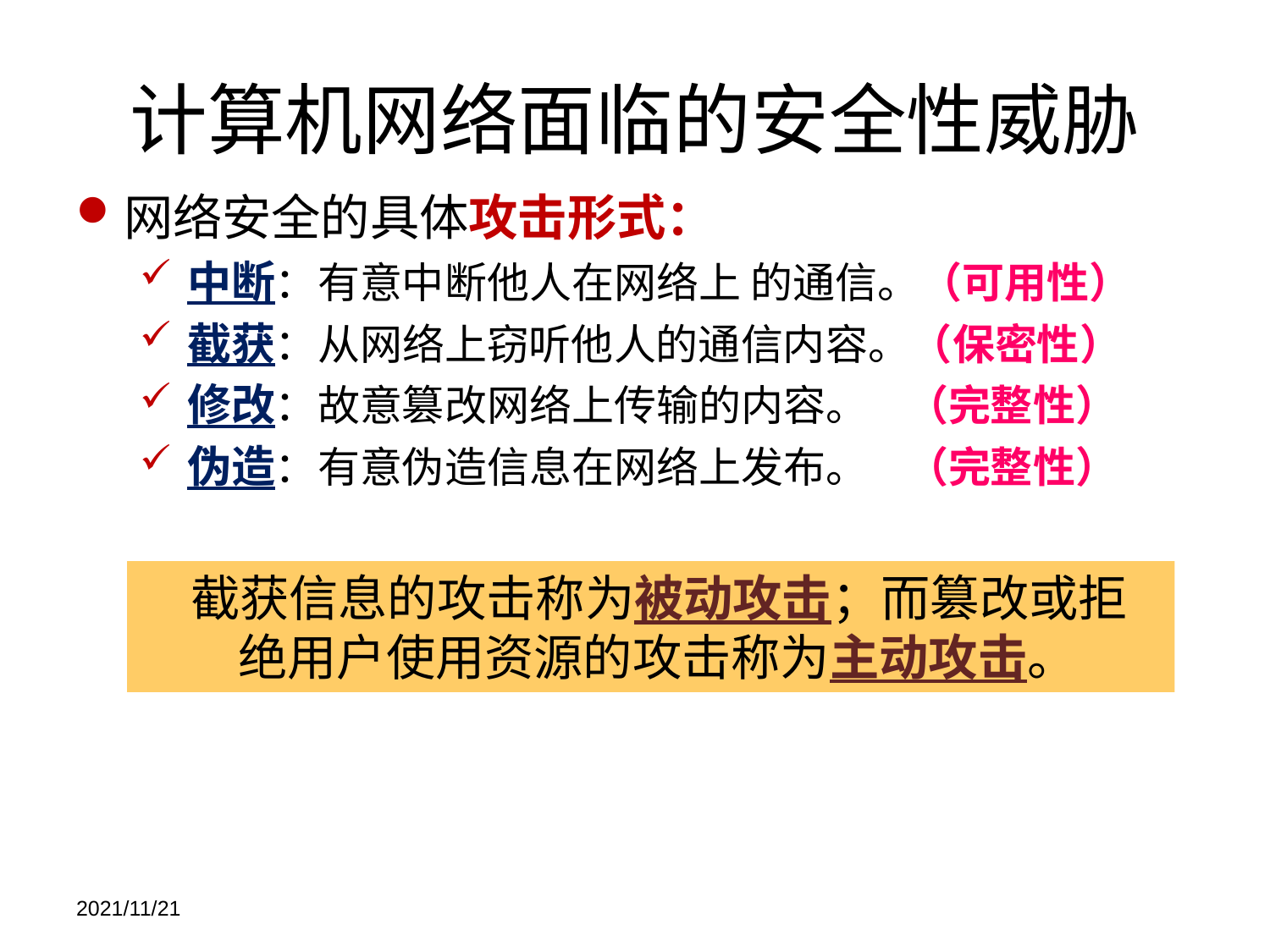

# 计算机网络面临的安全性威胁
网络安全的具体攻击形式：
中断：有意中断他人在网络上 的通信。（可用性）
截获：从网络上窃听他人的通信内容。（保密性）
修改：故意篡改网络上传输的内容。    （完整性）
伪造：有意伪造信息在网络上发布。    （完整性）
截获信息的攻击称为被动攻击；而篡改或拒绝用户使用资源的攻击称为主动攻击。
2021/11/21